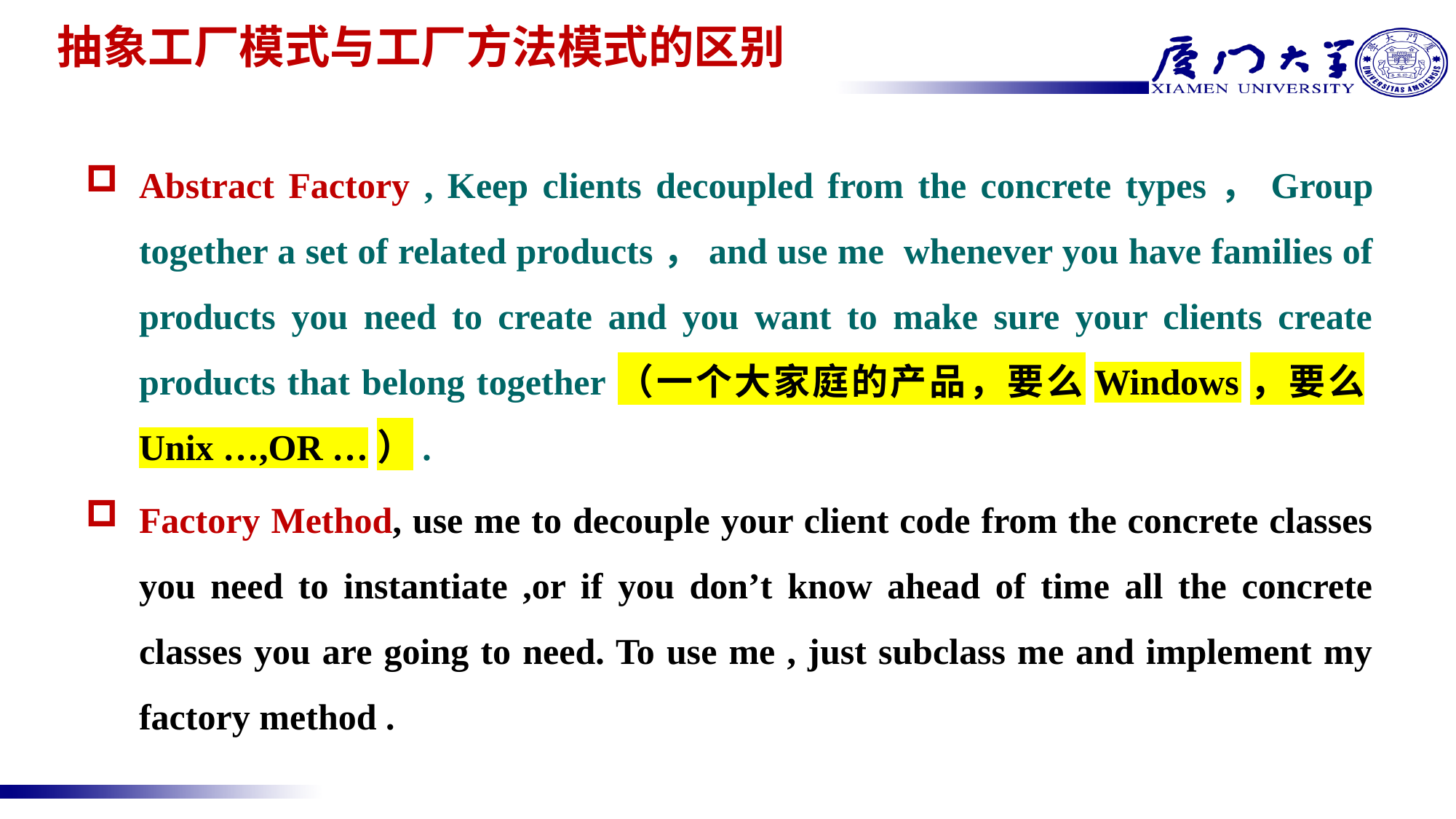

抽象工厂模式与工厂方法模式的区别
Abstract Factory , Keep clients decoupled from the concrete types，Group together a set of related products，and use me  whenever you have families of products you need to create and you want to make sure your clients create products that belong together（一个大家庭的产品，要么Windows，要么Unix …,OR …）.
Factory Method, use me to decouple your client code from the concrete classes you need to instantiate ,or if you don’t know ahead of time all the concrete classes you are going to need. To use me , just subclass me and implement my factory method .